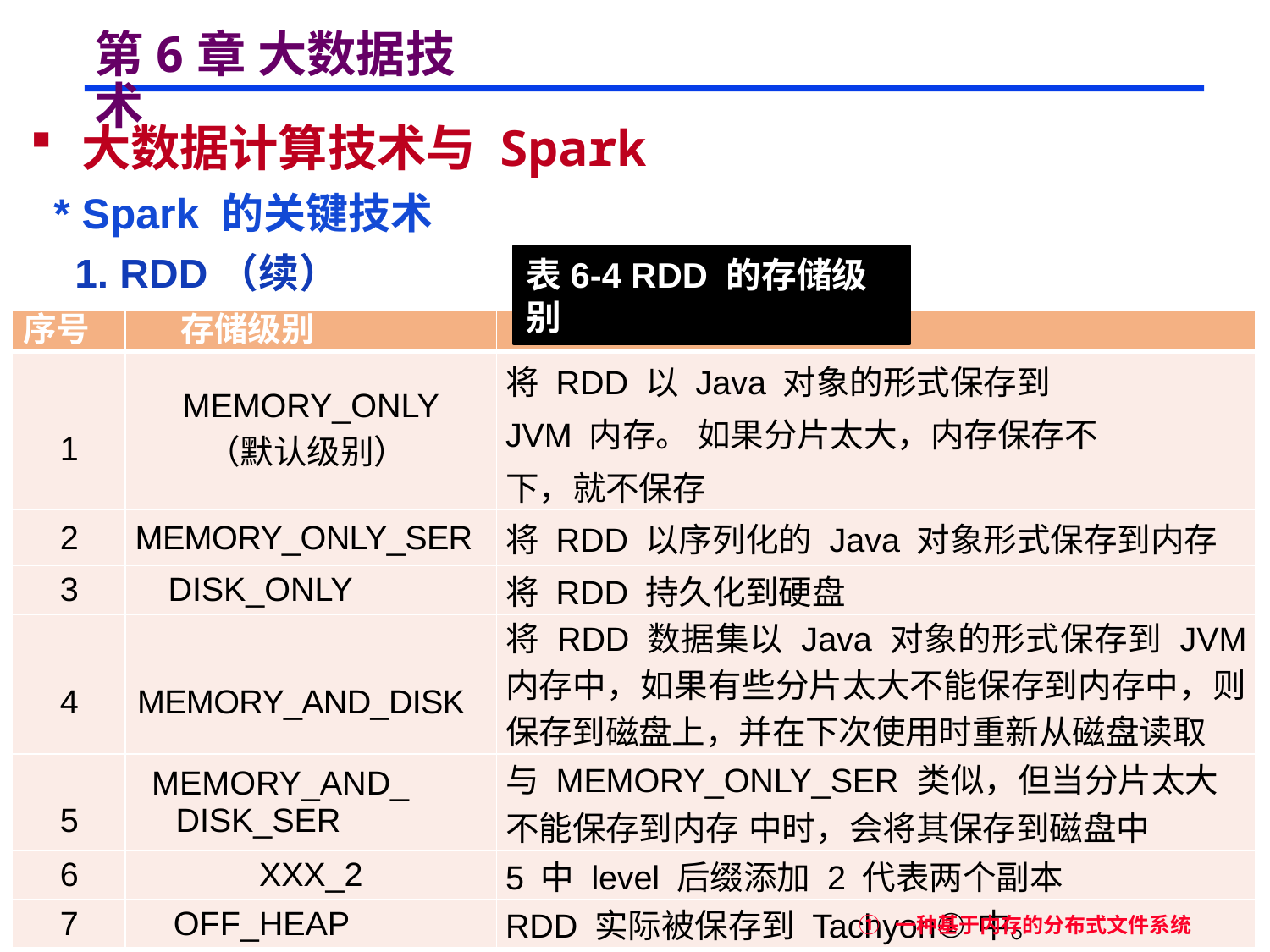

# 第6章 大数据技术
 大数据计算技术与 Spark
  * Spark 的关键技术
    1. RDD（续）
表6-4 RDD 的存储级别
| 序号 | 存储级别 | 描述 |
| --- | --- | --- |
| 1 | MEMORY\_ONLY （默认级别） | 将 RDD 以 Java 对象的形式保存到 JVM 内存。 如果分片太大，内存保存不下，就不保存 |
| 2 | MEMORY\_ONLY\_SER | 将 RDD 以序列化的 Java 对象形式保存到内存 |
| 3 | DISK\_ONLY | 将 RDD 持久化到硬盘 |
| 4 | MEMORY\_AND\_DISK | 将 RDD 数据集以 Java 对象的形式保存到 JVM 内存中，如果有些分片太大不能保存到内存中，则保存到磁盘上，并在下次使用时重新从磁盘读取 |
| 5 | MEMORY\_AND\_ DISK\_SER | 与 MEMORY\_ONLY\_SER 类似，但当分片太大不能保存到内存 中时，会将其保存到磁盘中 |
| 6 | XXX\_2 | 5 中 level 后缀添加 2 代表两个副本 |
| 7 | OFF\_HEAP | RDD 实际被保存到 Tachyon①中。 |
①  一种基于内存的分布式文件系统